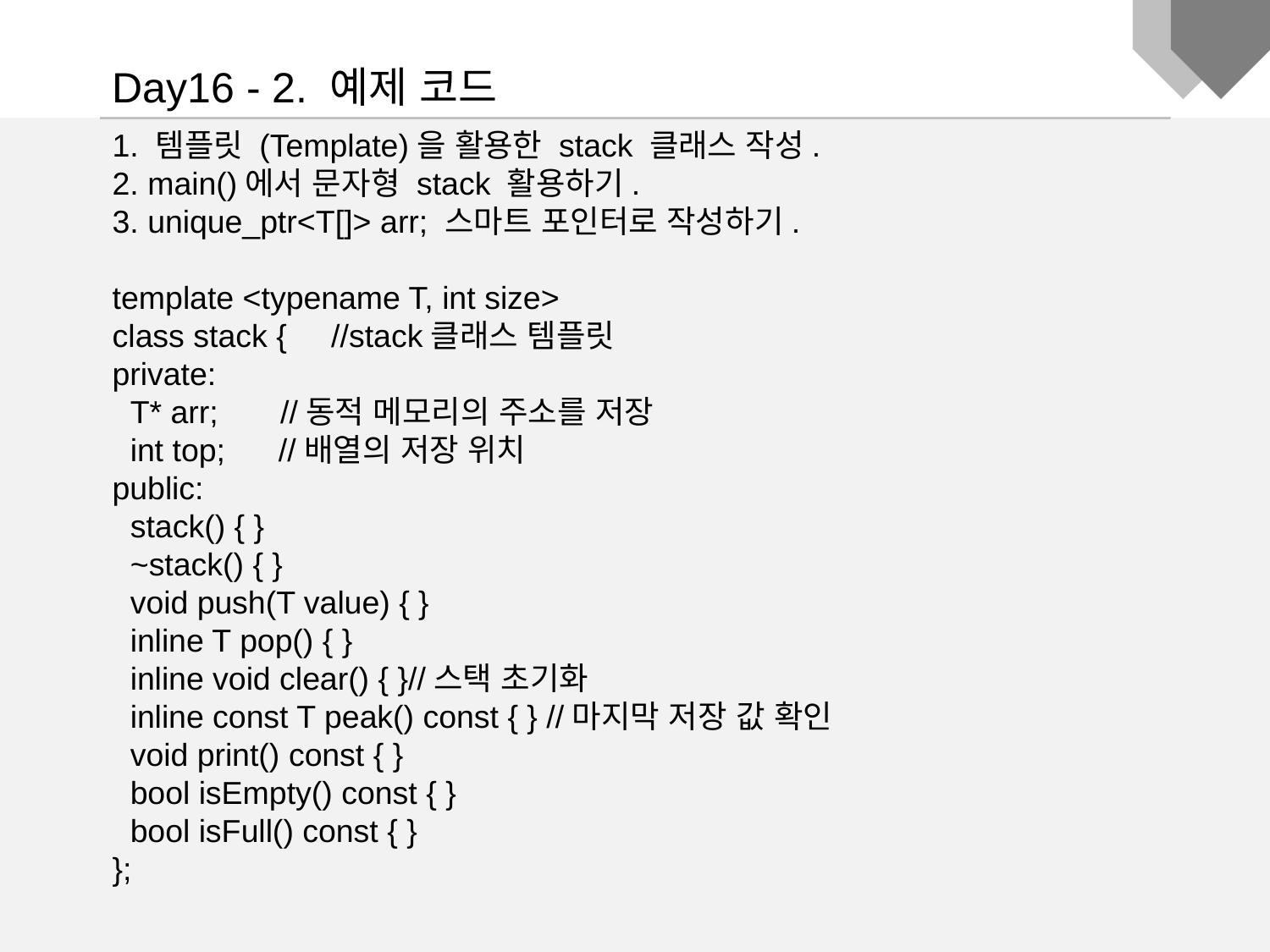

Day16 - 2. 예제 코드
1. 템플릿 (Template)을 활용한 stack 클래스 작성.
2. main()에서 문자형 stack 활용하기.
3. unique_ptr<T[]> arr; 스마트 포인터로 작성하기.

template <typename T, int size>
class stack {     //stack클래스 템플릿
private:
  T* arr;       //동적 메모리의 주소를 저장
  int top;      //배열의 저장 위치
public:
  stack() { }
  ~stack() { }
  void push(T value) { }
  inline T pop() { }
  inline void clear() { }//스택 초기화
  inline const T peak() const { } //마지막 저장 값 확인
  void print() const { }
  bool isEmpty() const { }
  bool isFull() const { }
};